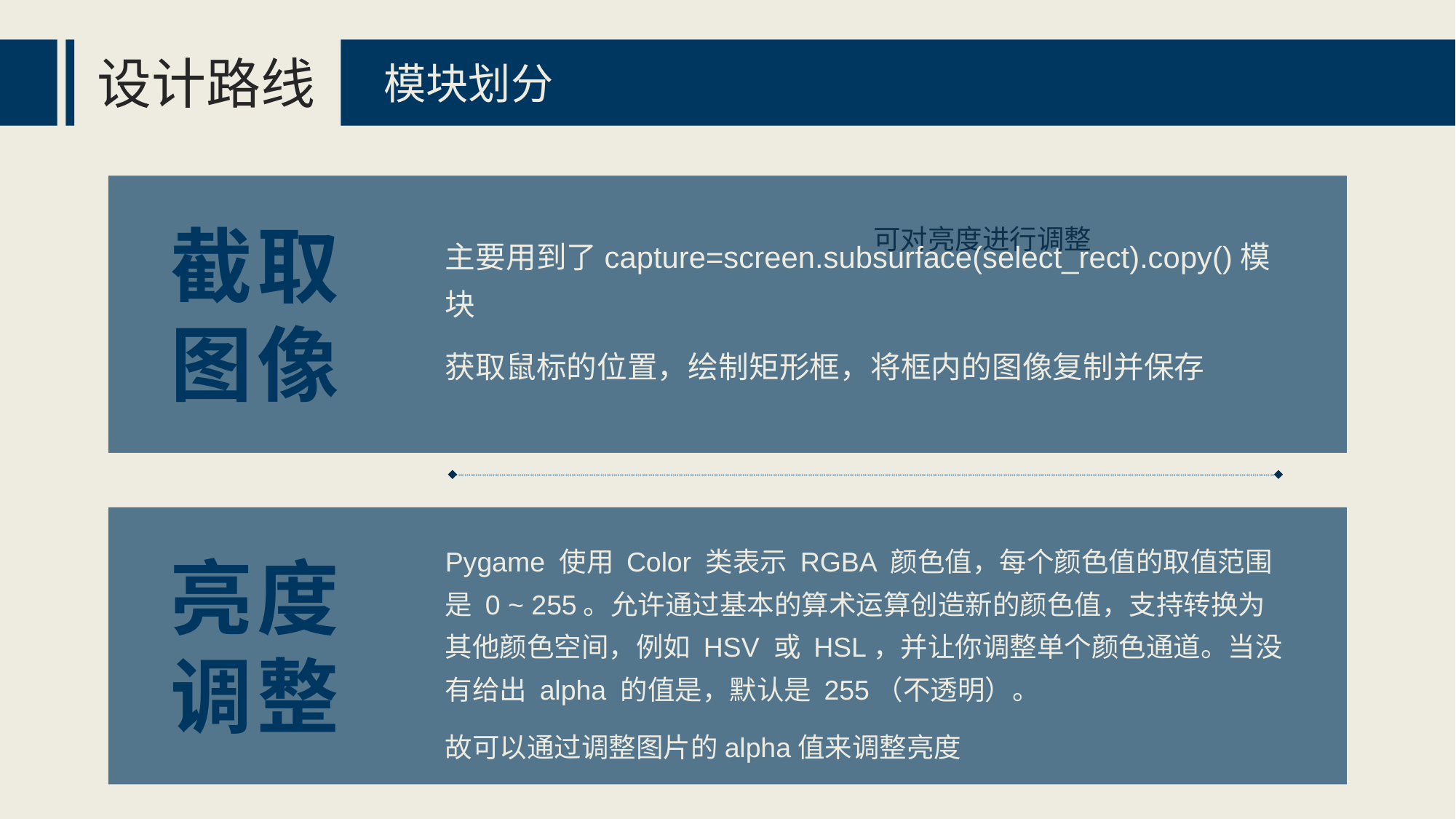

设计路线
模块划分

截取图像
可对亮度进行调整
主要用到了capture=screen.subsurface(select_rect).copy()模块
获取鼠标的位置，绘制矩形框，将框内的图像复制并保存

Pygame 使用 Color 类表示 RGBA 颜色值，每个颜色值的取值范围是 0 ~ 255。允许通过基本的算术运算创造新的颜色值，支持转换为其他颜色空间，例如 HSV 或 HSL，并让你调整单个颜色通道。当没有给出 alpha 的值是，默认是 255（不透明）。
故可以通过调整图片的alpha值来调整亮度
亮度调整